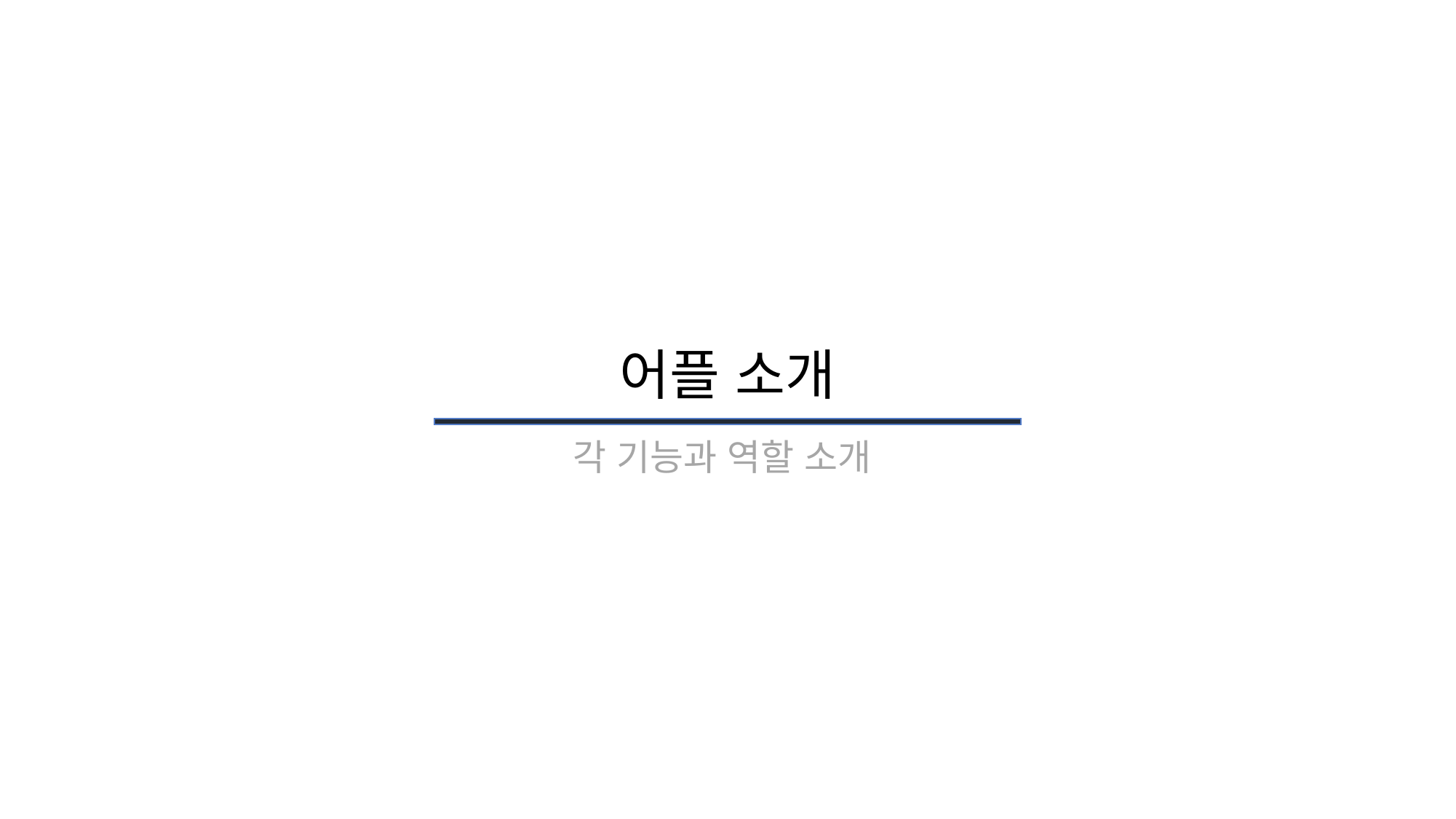

4
어플 소개

각 기능과 역할 소개